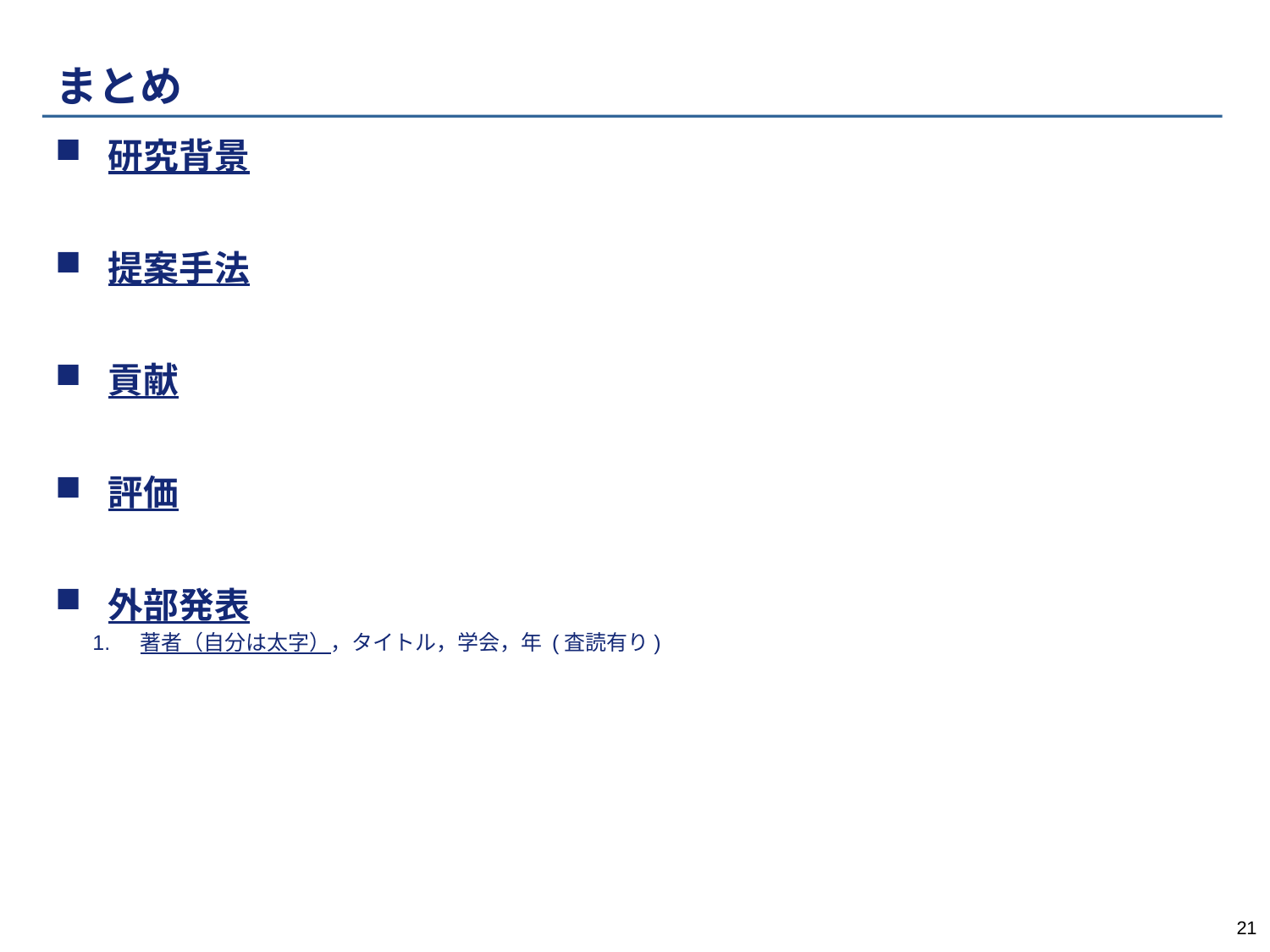

# まとめ
 研究背景

 提案手法

 貢献

 評価

 外部発表
著者（自分は太字），タイトル，学会，年 (査読有り)
21